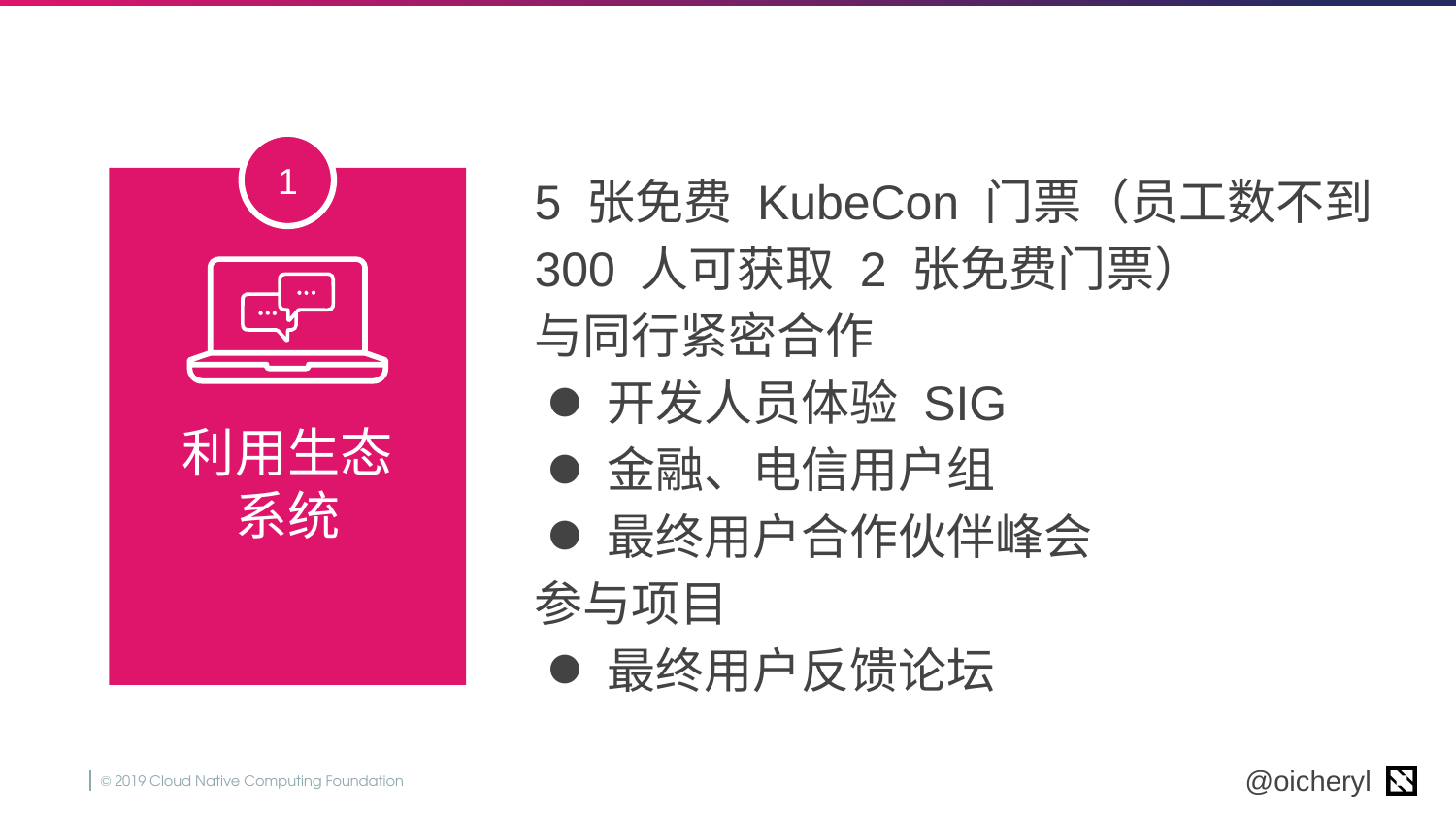

1
5 张免费 KubeCon 门票（员工数不到 300 人可获取 2 张免费门票）
与同行紧密合作
开发人员体验 SIG
金融、电信用户组
最终用户合作伙伴峰会
参与项目
最终用户反馈论坛

利用生态
系统
14